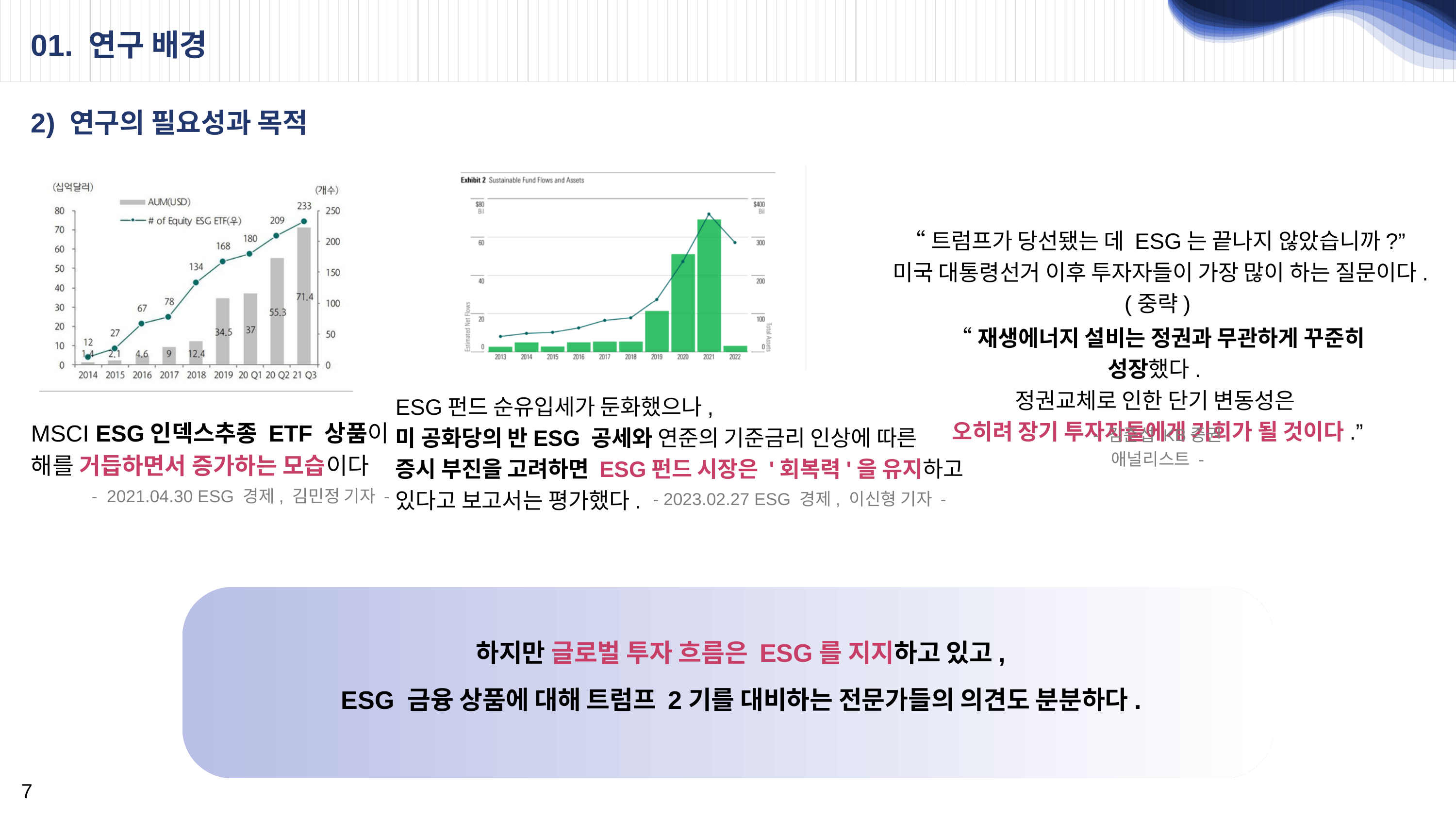

01. 연구 배경
2) 연구의 필요성과 목적

“트럼프가 당선됐는 데 ESG는 끝나지 않았습니까?”
미국 대통령선거 이후 투자자들이 가장 많이 하는 질문이다.
(중략)
“재생에너지 설비는 정권과 무관하게 꾸준히 성장했다.
정권교체로 인한 단기 변동성은
오히려 장기 투자자들에게 기회가 될 것이다.”
ESG펀드 순유입세가 둔화했으나,
미 공화당의 반ESG 공세와 연준의 기준금리 인상에 따른
증시 부진을 고려하면 ESG펀드 시장은 '회복력'을 유지하고
있다고 보고서는 평가했다.
MSCI ESG인덱스추종 ETF 상품이
해를 거듭하면서 증가하는 모습이다
- 김준섭 KB증권 애널리스트 -
-  2021.04.30 ESG 경제, 김민정 기자 -
- 2023.02.27 ESG 경제, 이신형 기자 -
하지만 글로벌 투자 흐름은 ESG를 지지하고 있고,
ESG 금융 상품에 대해 트럼프 2기를 대비하는 전문가들의 의견도 분분하다.
7